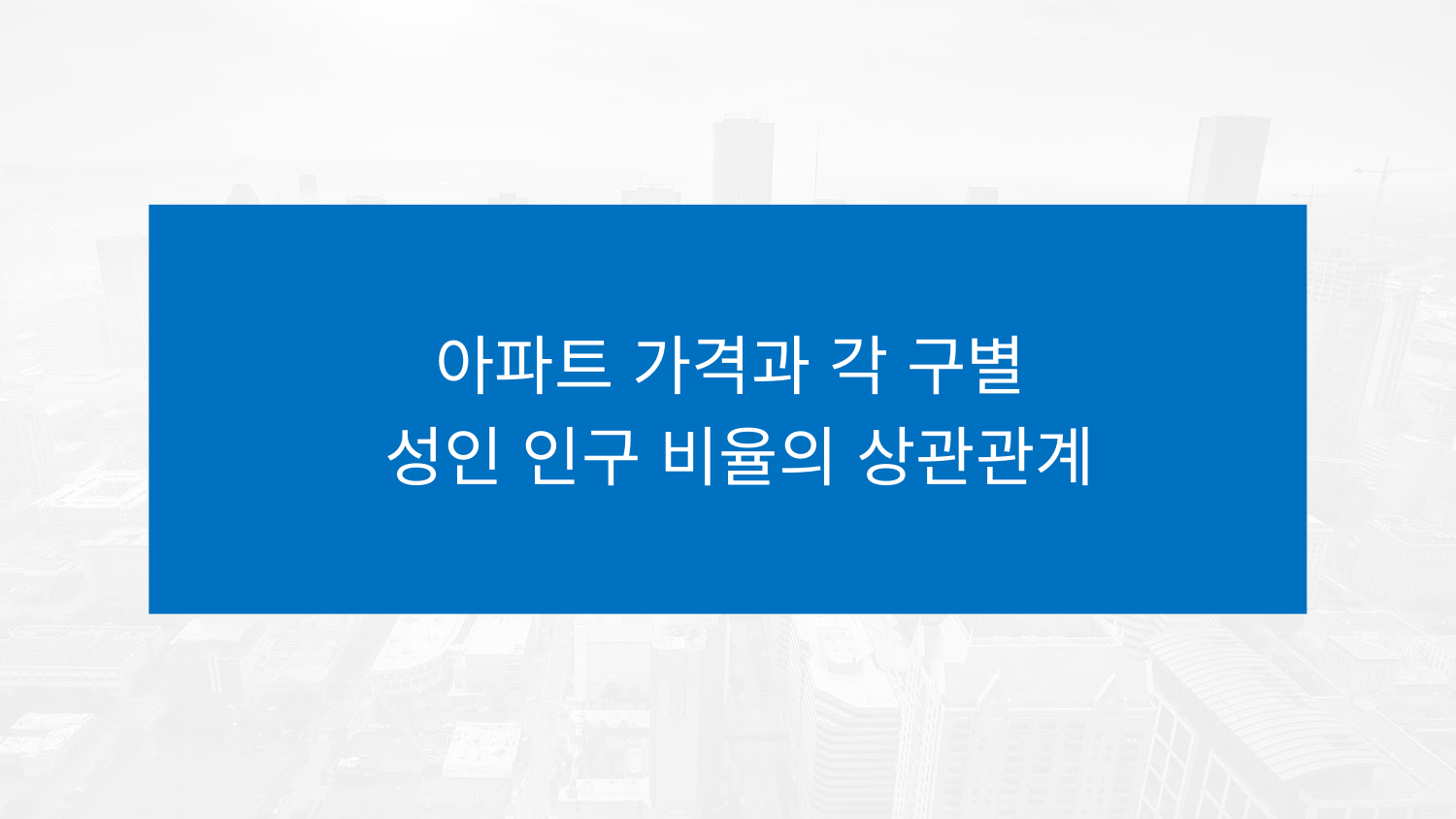

아파트 가격과 각 구별
성인 인구 비율의 상관관계